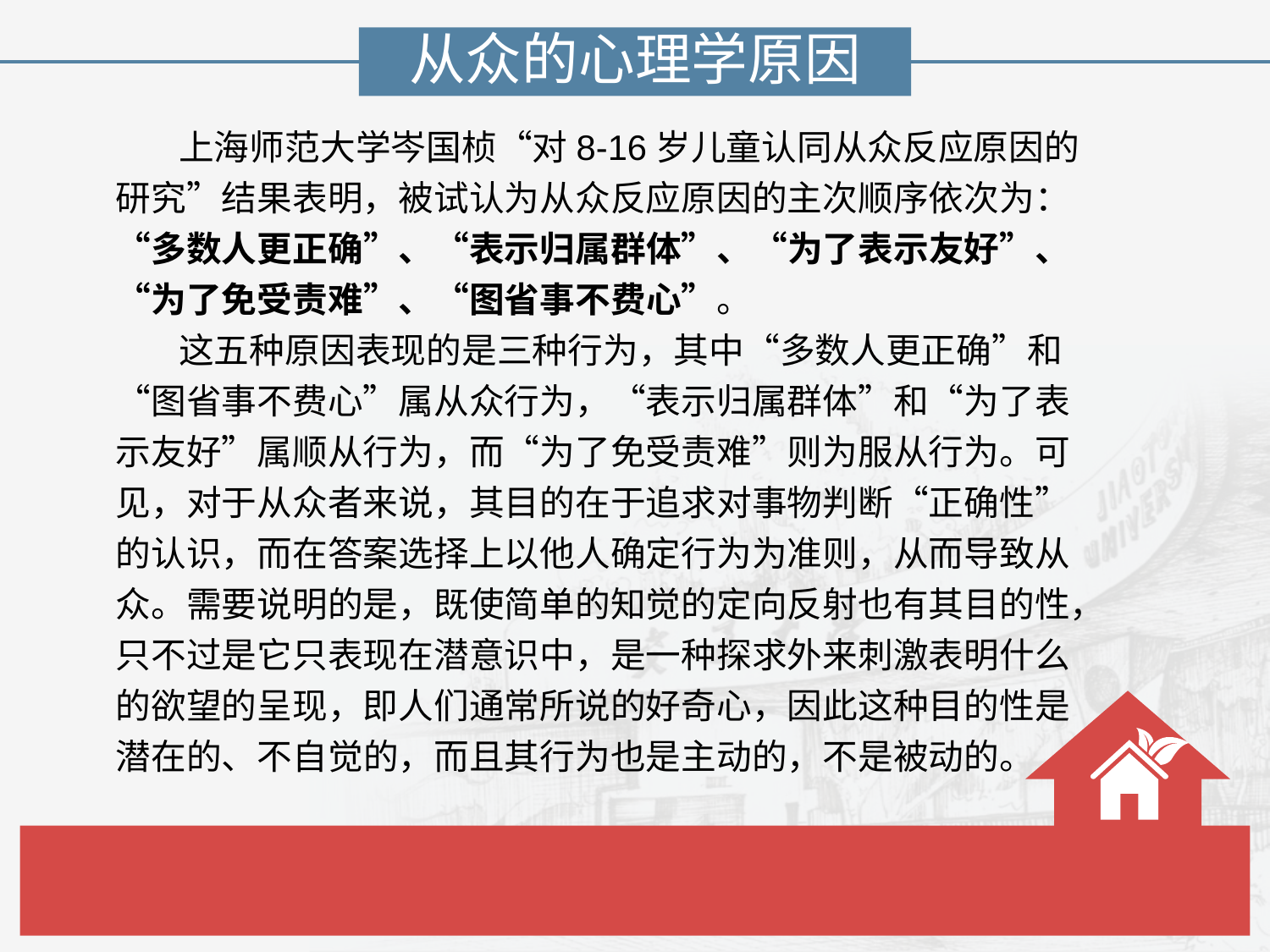

从众的心理学原因
       上海师范大学岑国桢“对8-16岁儿童认同从众反应原因的研究”结果表明，被试认为从众反应原因的主次顺序依次为：“多数人更正确”、“表示归属群体”、“为了表示友好”、“为了免受责难”、“图省事不费心”。
       这五种原因表现的是三种行为，其中“多数人更正确”和“图省事不费心”属从众行为，“表示归属群体”和“为了表示友好”属顺从行为，而“为了免受责难”则为服从行为。可见，对于从众者来说，其目的在于追求对事物判断“正确性”的认识，而在答案选择上以他人确定行为为准则，从而导致从众。需要说明的是，既使简单的知觉的定向反射也有其目的性，只不过是它只表现在潜意识中，是一种探求外来刺激表明什么的欲望的呈现，即人们通常所说的好奇心，因此这种目的性是潜在的、不自觉的，而且其行为也是主动的，不是被动的。